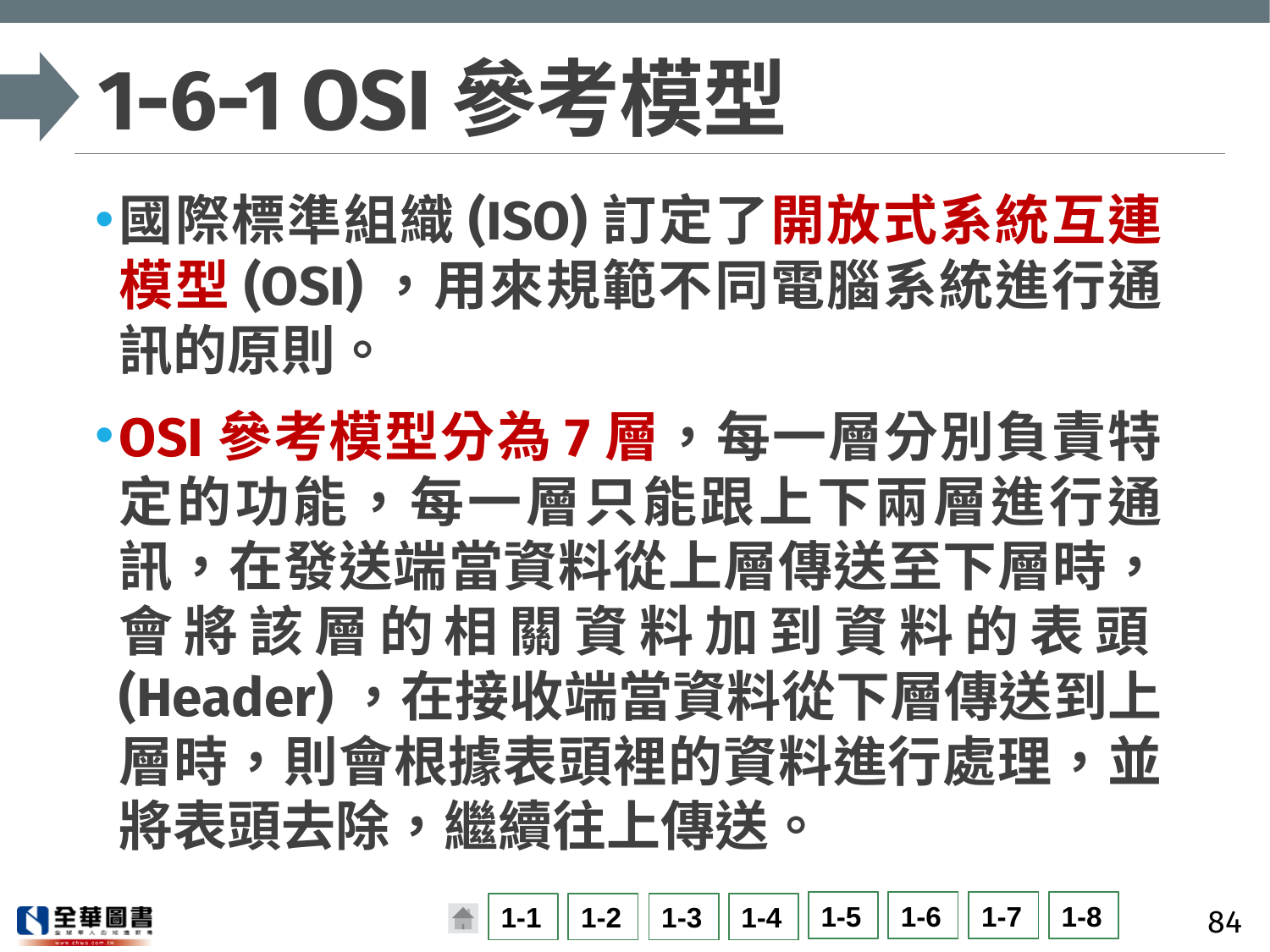

# 1-6-1 OSI參考模型
國際標準組織(ISO)訂定了開放式系統互連模型(OSI)，用來規範不同電腦系統進行通訊的原則。
OSI參考模型分為7層，每一層分別負責特定的功能，每一層只能跟上下兩層進行通訊，在發送端當資料從上層傳送至下層時，會將該層的相關資料加到資料的表頭(Header)，在接收端當資料從下層傳送到上層時，則會根據表頭裡的資料進行處理，並將表頭去除，繼續往上傳送。

84